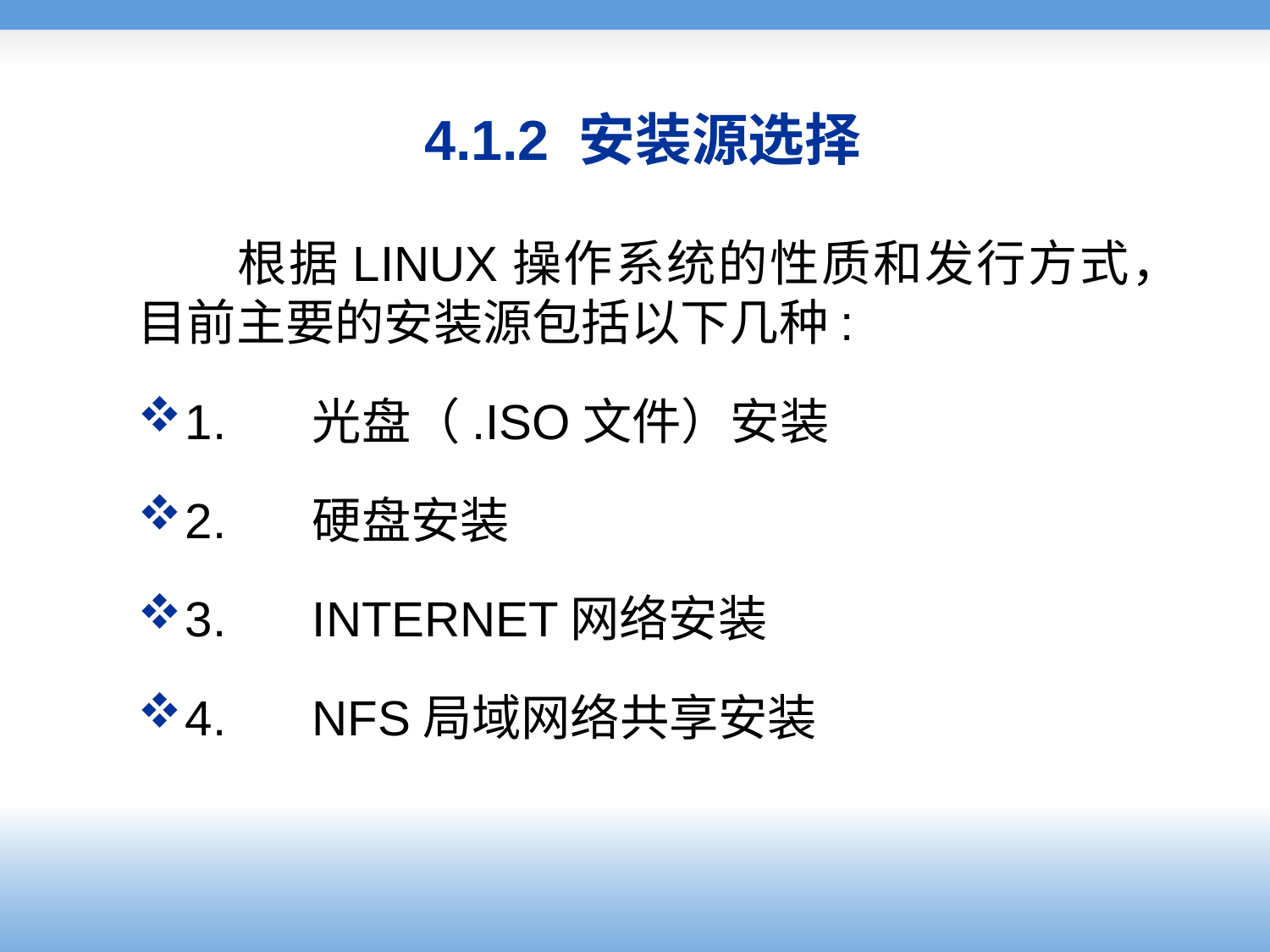

# 4.1.2 安装源选择
根据LINUX操作系统的性质和发行方式，目前主要的安装源包括以下几种:
1.	光盘（.ISO文件）安装
2.	硬盘安装
3.	INTERNET网络安装
4.	NFS局域网络共享安装